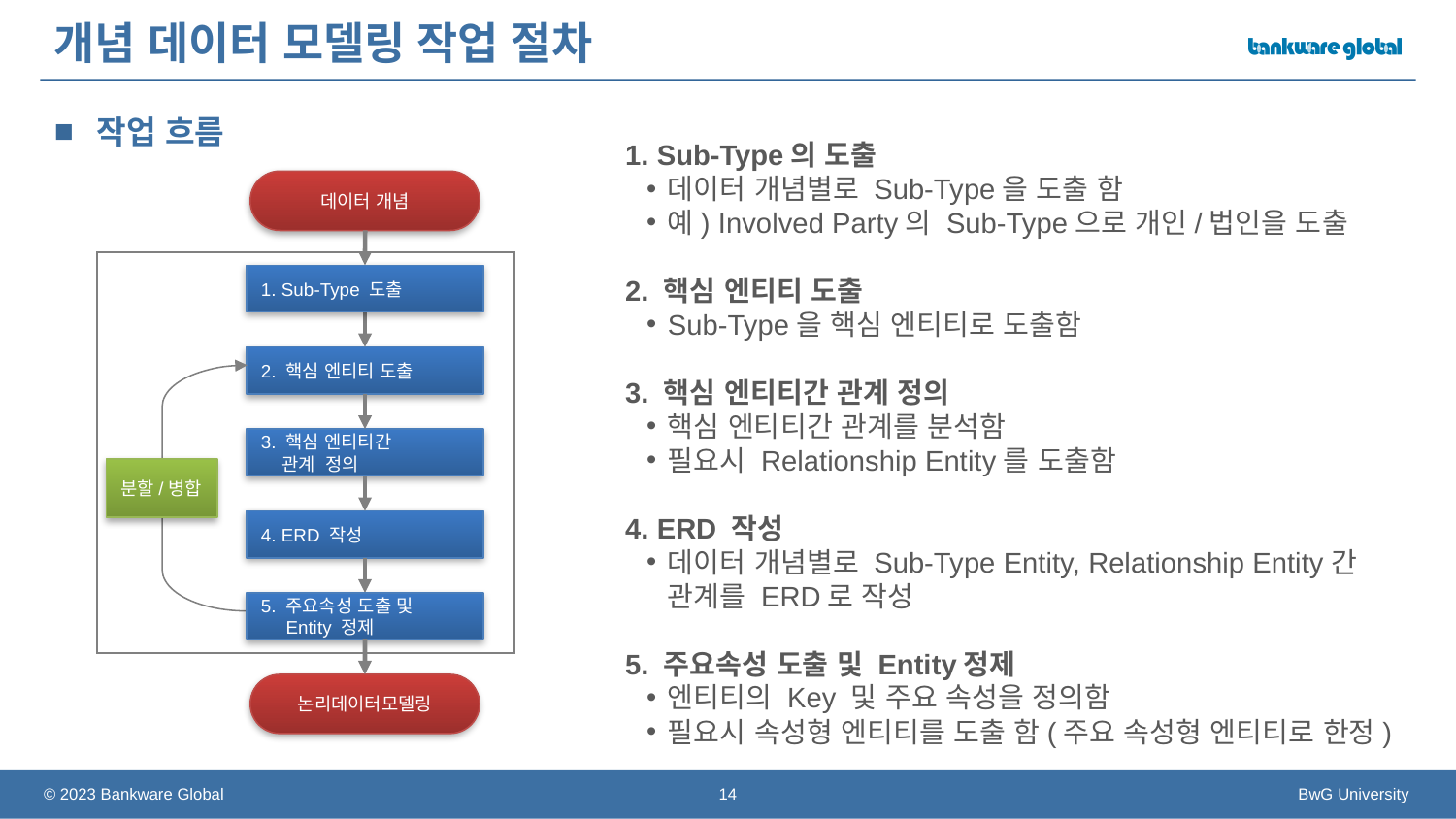

# 개념 데이터 모델링 작업 절차
작업 흐름

1. Sub-Type의 도출
데이터 개념별로 Sub-Type을 도출 함
예) Involved Party의 Sub-Type으로 개인/법인을 도출

2. 핵심 엔티티 도출
Sub-Type을 핵심 엔티티로 도출함

3. 핵심 엔티티간 관계 정의
핵심 엔티티간 관계를 분석함
필요시 Relationship Entity를 도출함

4. ERD 작성
데이터 개념별로 Sub-Type Entity, Relationship Entity간
관계를 ERD로 작성

5. 주요속성 도출 및 Entity정제
엔티티의 Key 및 주요 속성을 정의함
필요시 속성형 엔티티를 도출 함(주요 속성형 엔티티로 한정)
데이터 개념

1. Sub-Type 도출
2. 핵심 엔티티 도출

3. 핵심 엔티티간
    관계  정의
분할/병합
4. ERD 작성
5. 주요속성 도출 및
    Entity 정제
논리데이터모델링
14